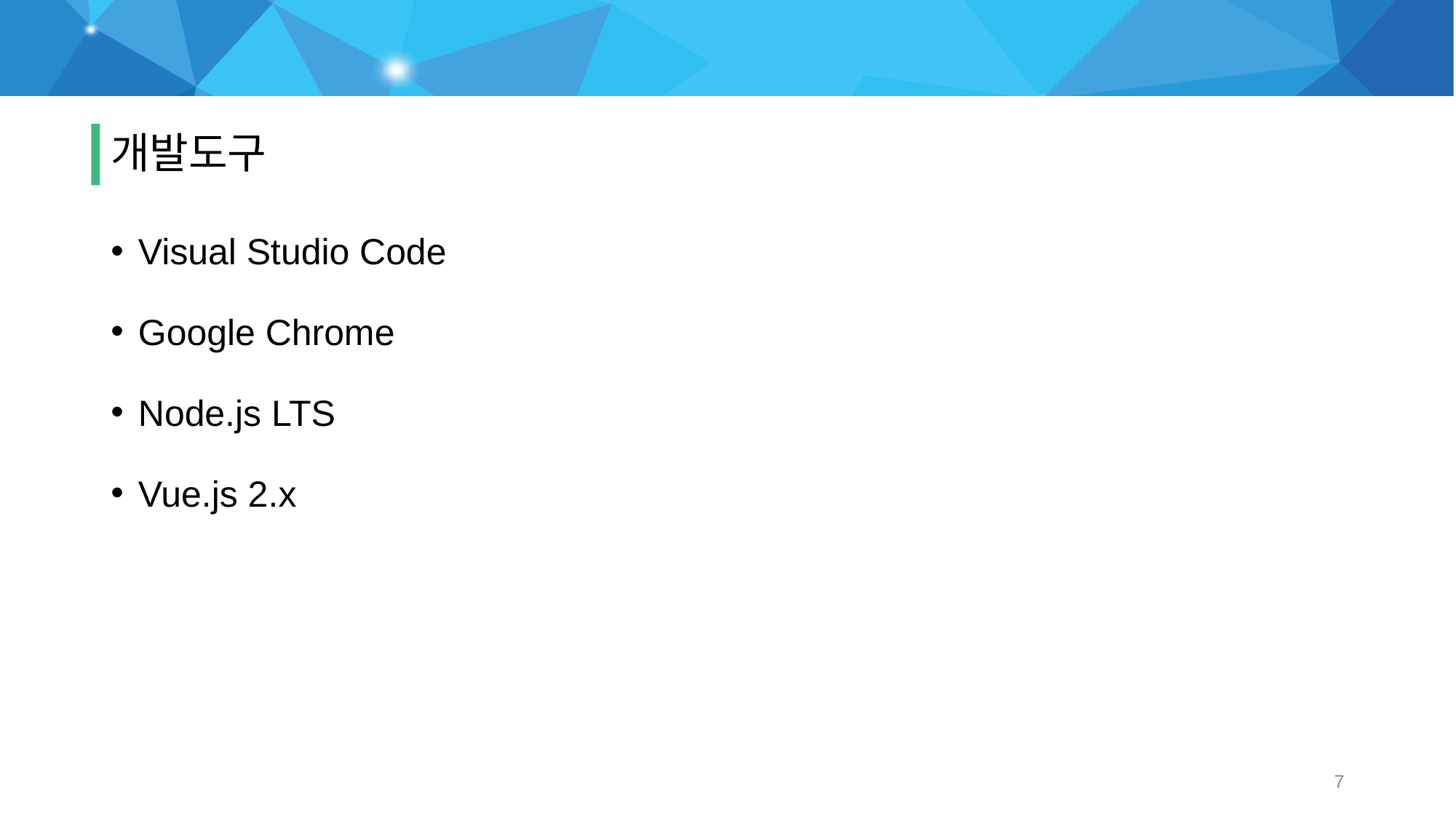

# 준비사항
개발도구
Visual Studio Code
Google Chrome
Node.js LTS
Vue.js 2.x

7